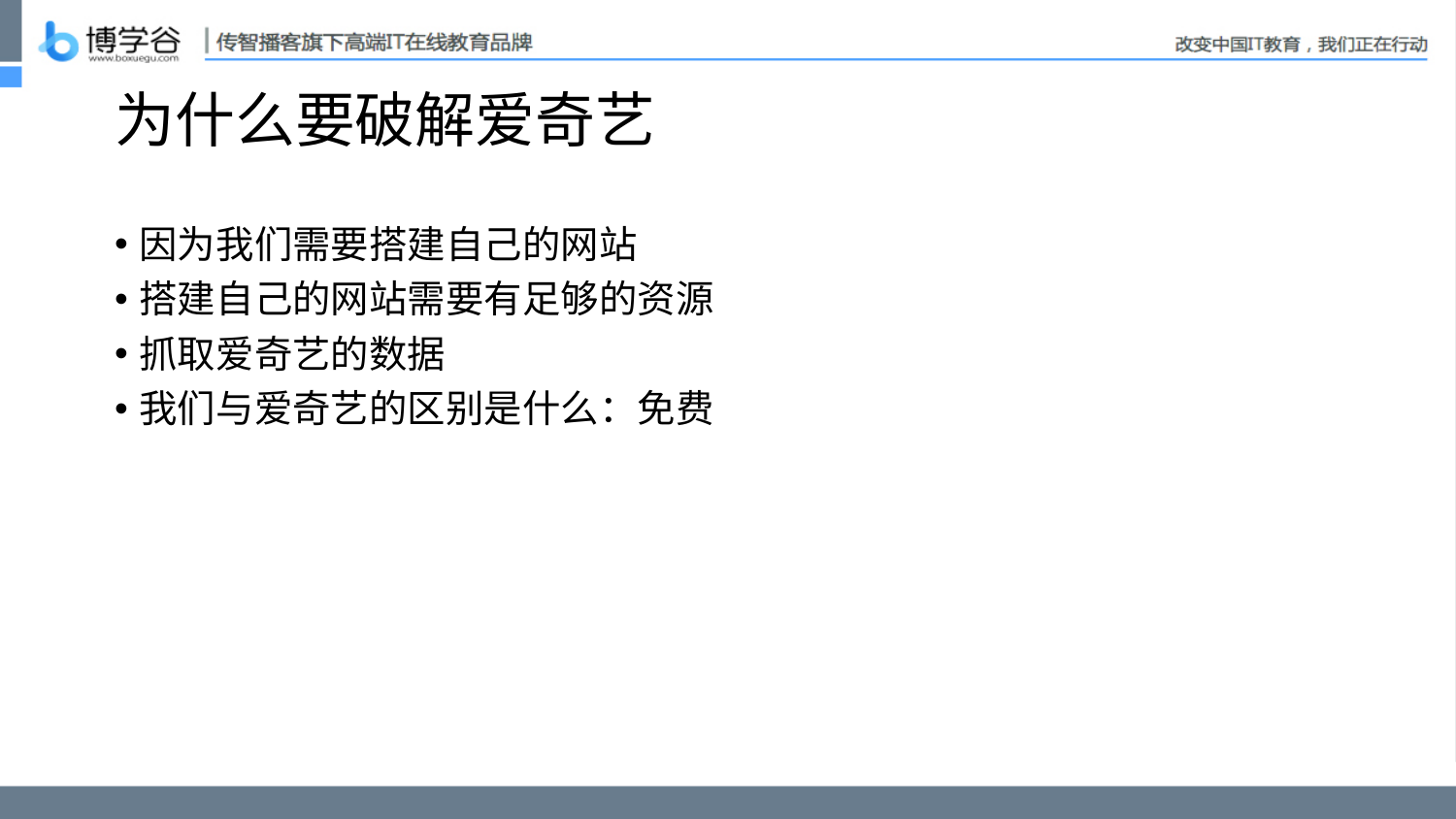

# 为什么要破解爱奇艺
因为我们需要搭建自己的网站
搭建自己的网站需要有足够的资源
抓取爱奇艺的数据
我们与爱奇艺的区别是什么：免费